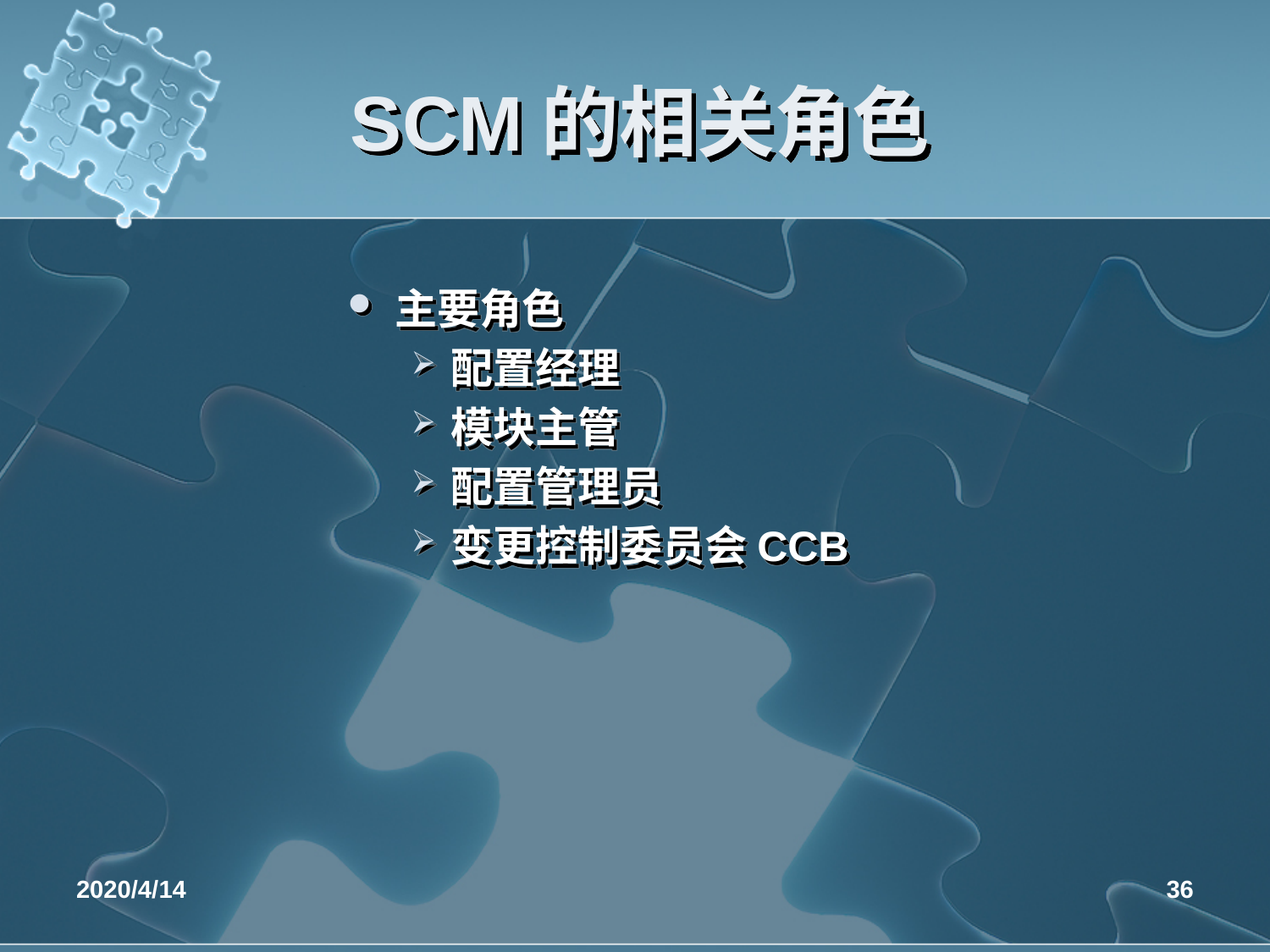

# SCM的相关角色
主要角色
配置经理
模块主管
配置管理员
变更控制委员会CCB
2020/4/14
36